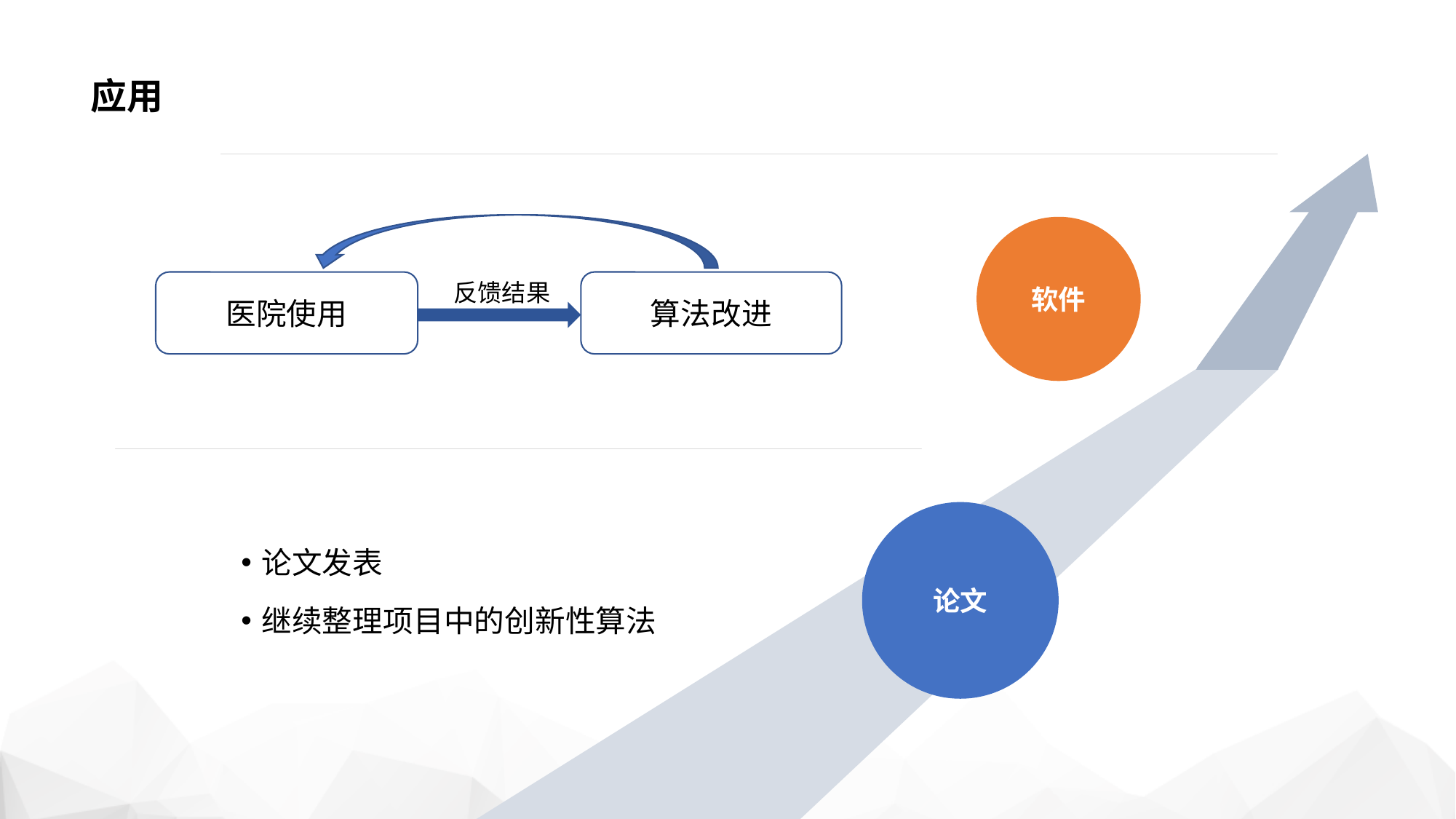

# 应用

软件
医院使用
算法改进
反馈结果

论文
论文发表
继续整理项目中的创新性算法